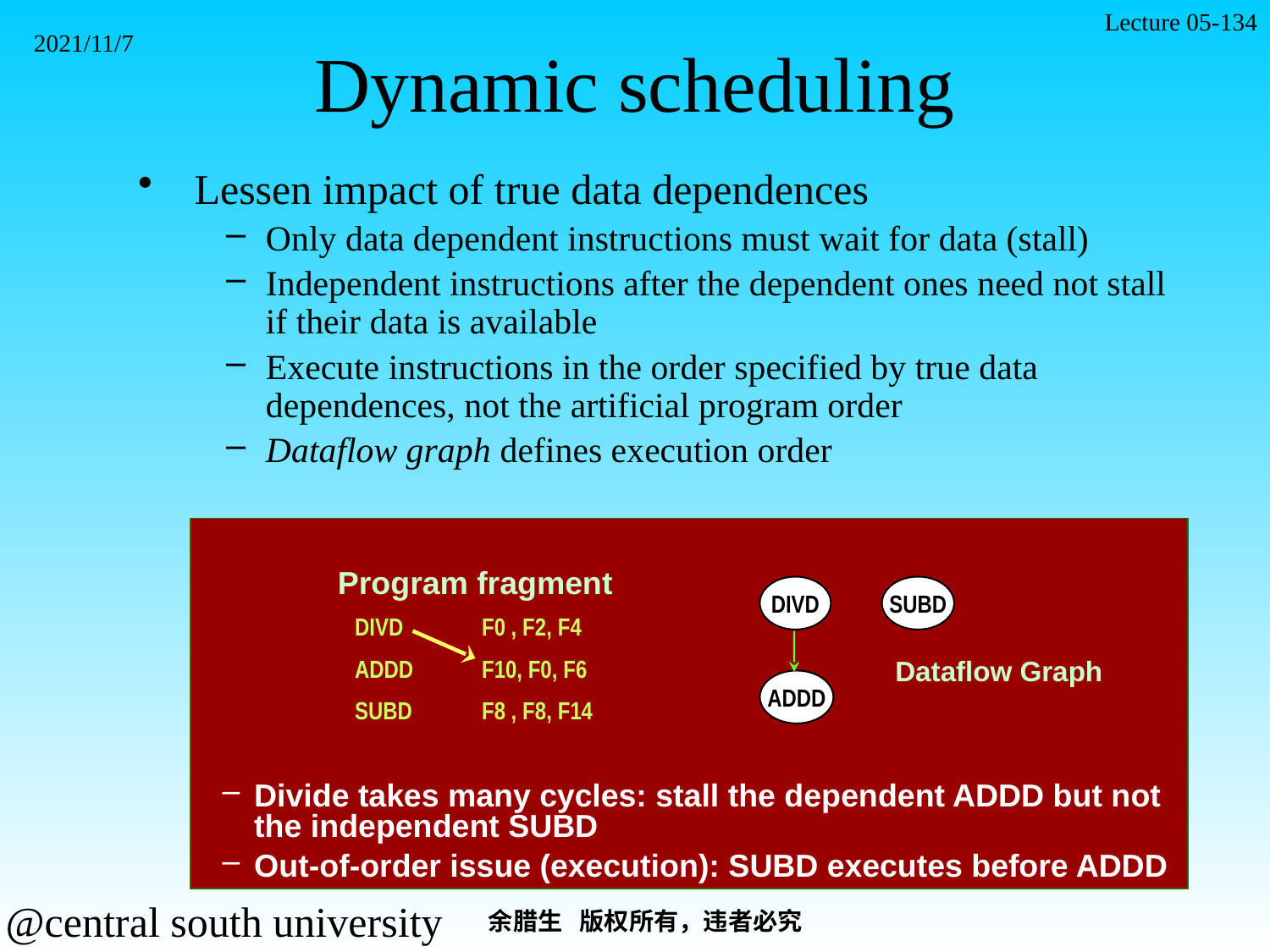

Lecture 05-134
2021/11/7
# Dynamic scheduling
Lessen impact of true data dependences
Only data dependent instructions must wait for data (stall)
Independent instructions after the dependent ones need not stall if their data is available
Execute instructions in the order specified by true data dependences, not the artificial program order
Dataflow graph defines execution order

Program fragment
DIVD
SUBD

ADDD
DIVD	F0 , F2, F4
ADDD	F10, F0, F6
SUBD	F8 , F8, F14

Dataflow Graph
Divide takes many cycles: stall the dependent ADDD but not the independent SUBD
Out-of-order issue (execution): SUBD executes before ADDD
余腊生   版权所有，违者必究